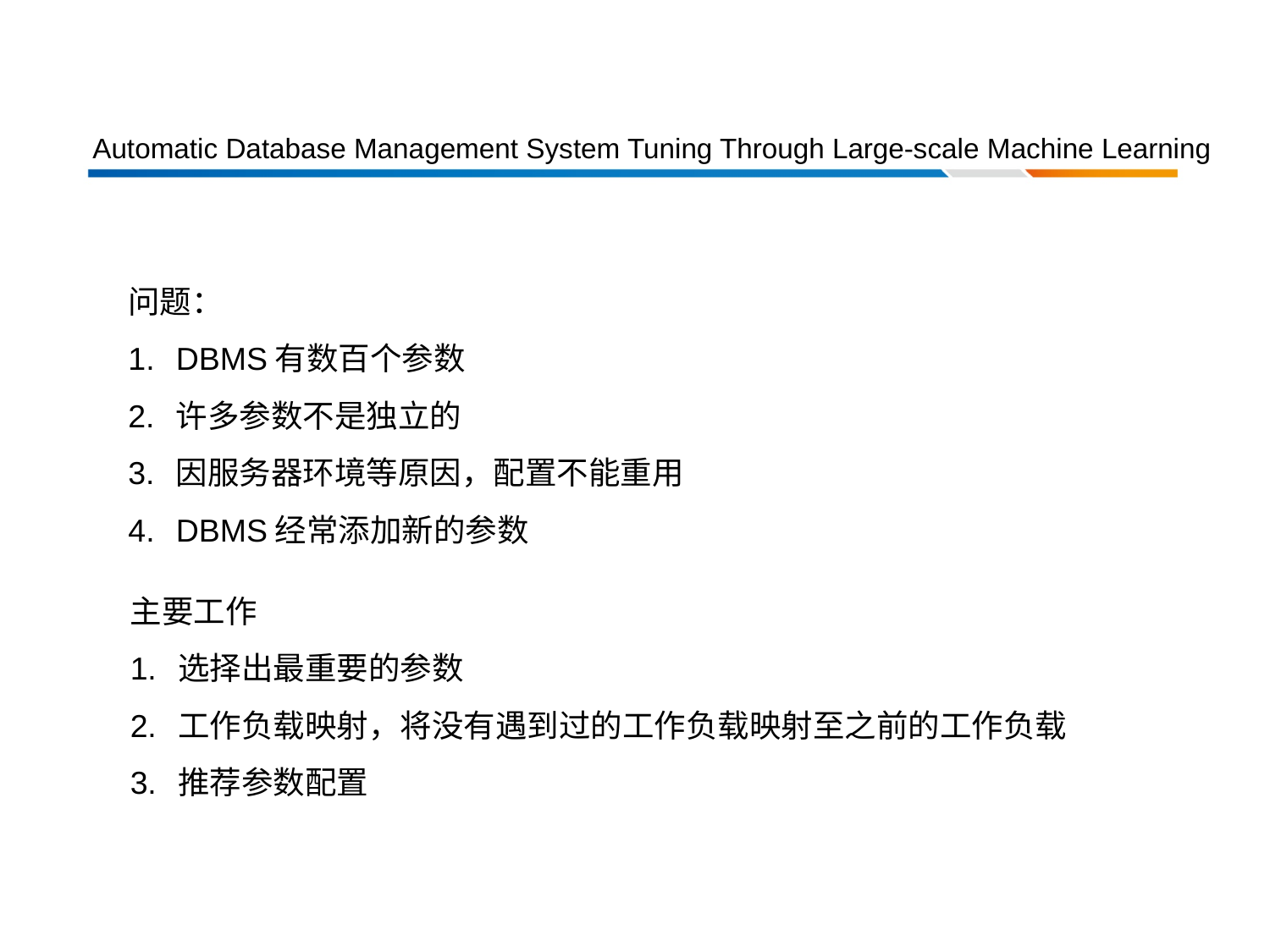

# Automatic Database Management System Tuning Through Large-scale Machine Learning
问题：
DBMS有数百个参数
许多参数不是独立的
因服务器环境等原因，配置不能重用
DBMS经常添加新的参数
主要工作
选择出最重要的参数
工作负载映射，将没有遇到过的工作负载映射至之前的工作负载
推荐参数配置